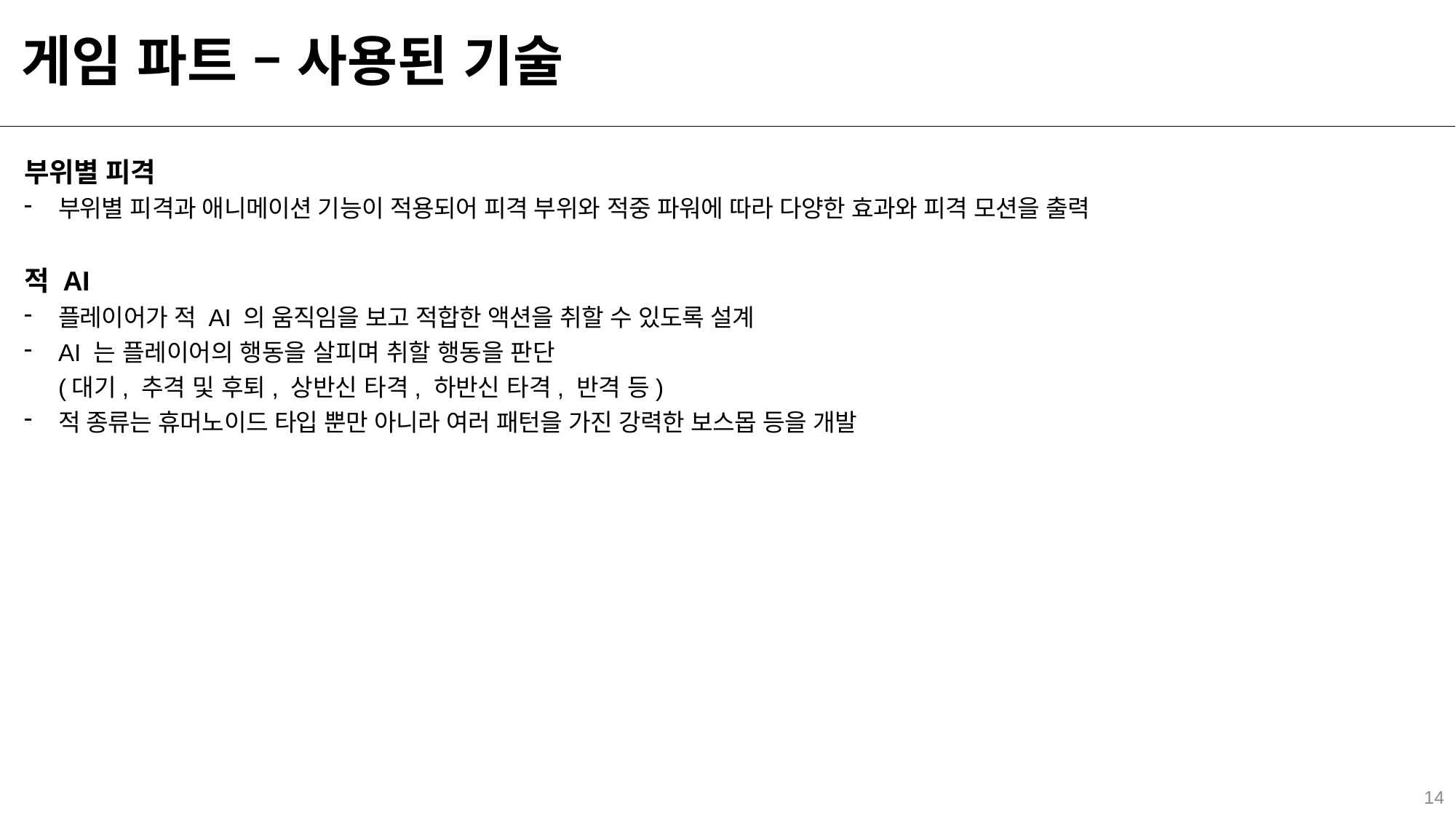

# 게임 파트 – 사용된 기술
부위별 피격
부위별 피격과 애니메이션 기능이 적용되어 피격 부위와 적중 파워에 따라 다양한 효과와 피격 모션을 출력

적 AI
플레이어가 적 AI 의 움직임을 보고 적합한 액션을 취할 수 있도록 설계
AI 는 플레이어의 행동을 살피며 취할 행동을 판단
(대기, 추격 및 후퇴, 상반신 타격, 하반신 타격, 반격 등)
적 종류는 휴머노이드 타입 뿐만 아니라 여러 패턴을 가진 강력한 보스몹 등을 개발
14